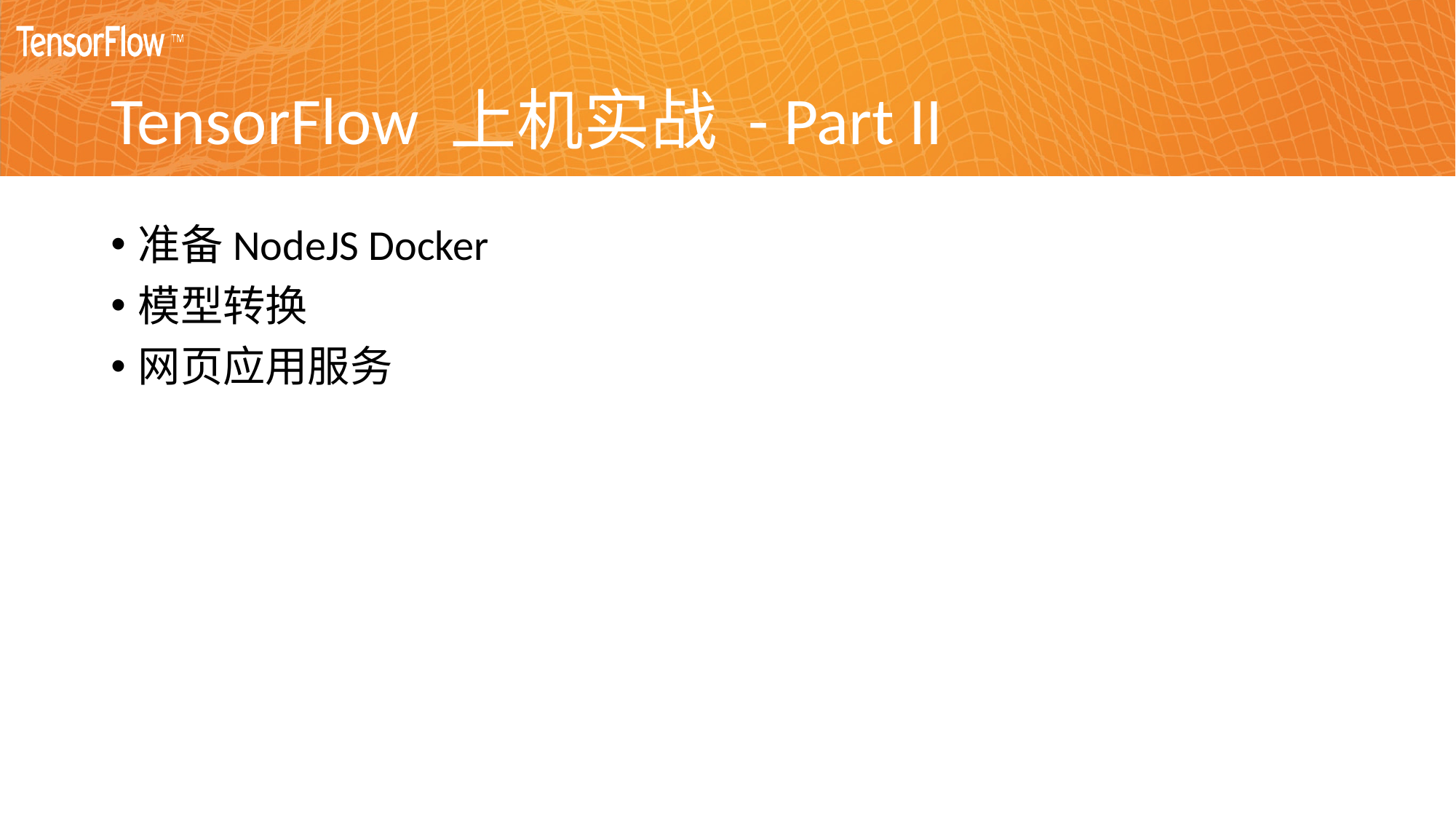

# TensorFlow 上机实战 - Part II
准备NodeJS Docker
模型转换
网页应用服务